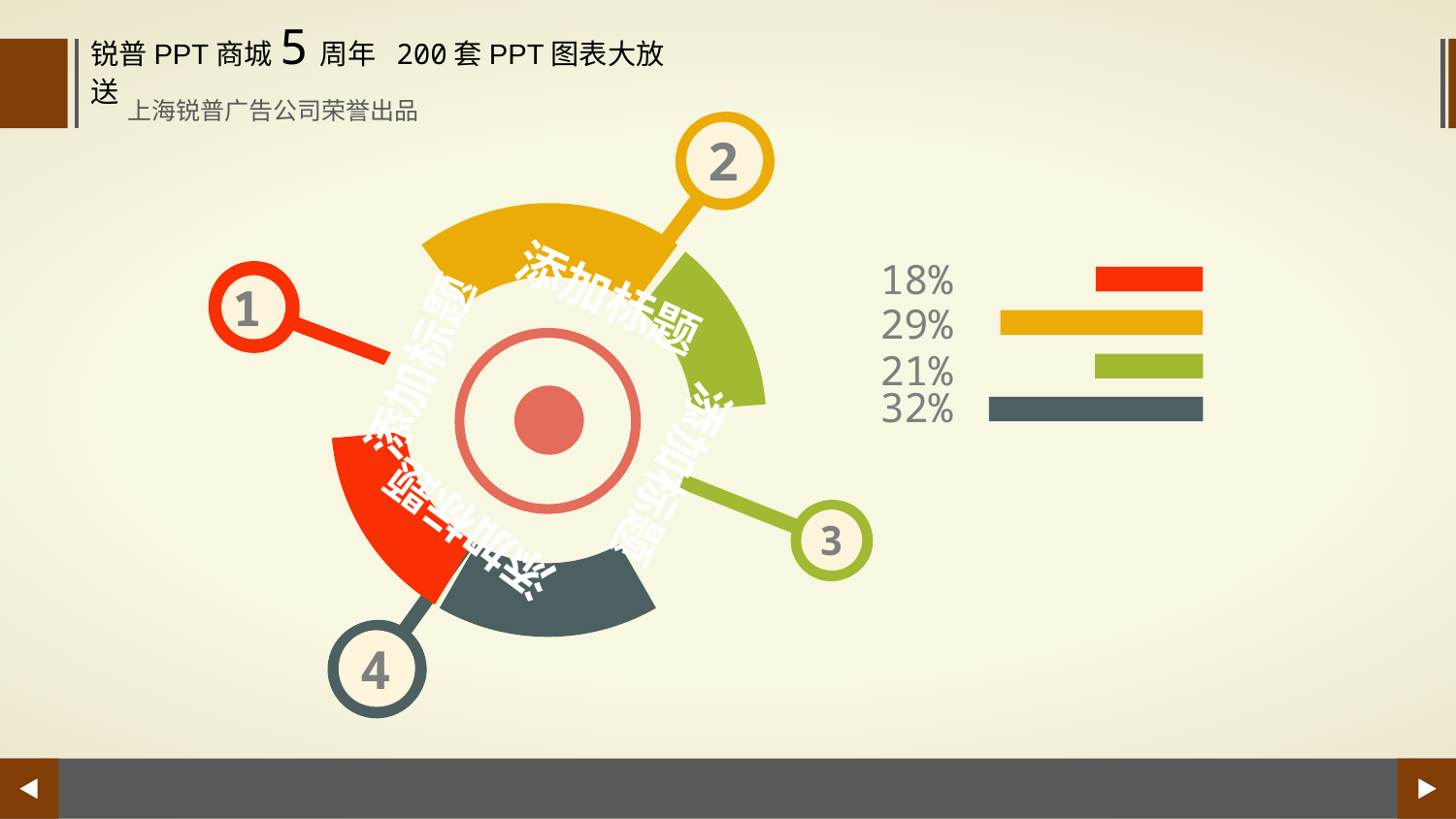

锐普PPT商城5周年  200套PPT图表大放送

上海锐普广告公司荣誉出品

2

18%

1

添加标题

29%

21%
添加标题

32%

添加标题

3
添加标题

4